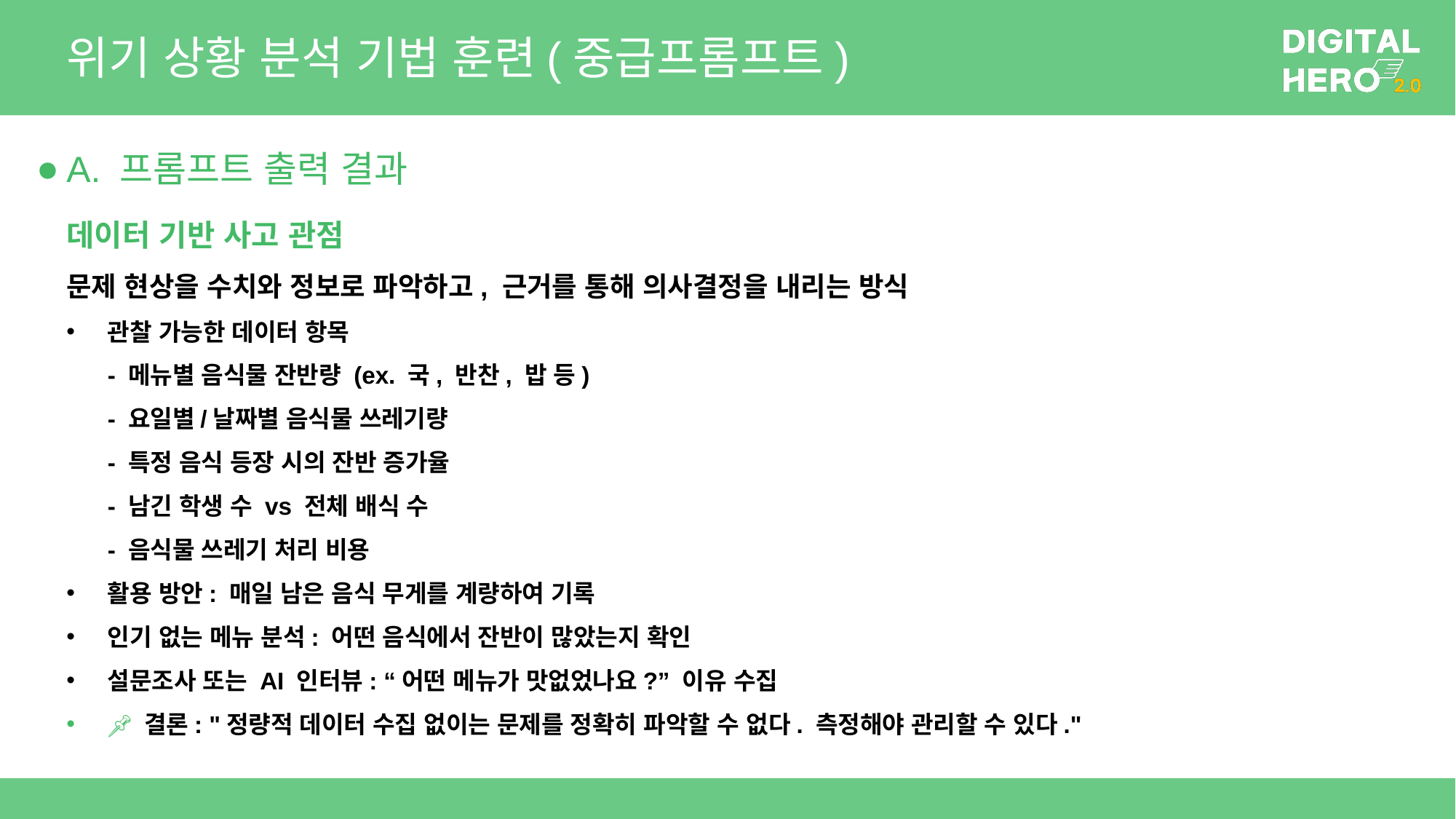

# 위기 상황 분석 기법 훈련(중급프롬프트)
A. 프롬프트 출력 결과

데이터 기반 사고 관점
문제 현상을 수치와 정보로 파악하고, 근거를 통해 의사결정을 내리는 방식
관찰 가능한 데이터 항목
- 메뉴별 음식물 잔반량 (ex. 국, 반찬, 밥 등)
- 요일별/날짜별 음식물 쓰레기량
- 특정 음식 등장 시의 잔반 증가율
- 남긴 학생 수 vs 전체 배식 수
- 음식물 쓰레기 처리 비용
활용 방안: 매일 남은 음식 무게를 계량하여 기록
인기 없는 메뉴 분석: 어떤 음식에서 잔반이 많았는지 확인
설문조사 또는 AI 인터뷰: “어떤 메뉴가 맛없었나요?” 이유 수집
📌 결론: "정량적 데이터 수집 없이는 문제를 정확히 파악할 수 없다. 측정해야 관리할 수 있다."